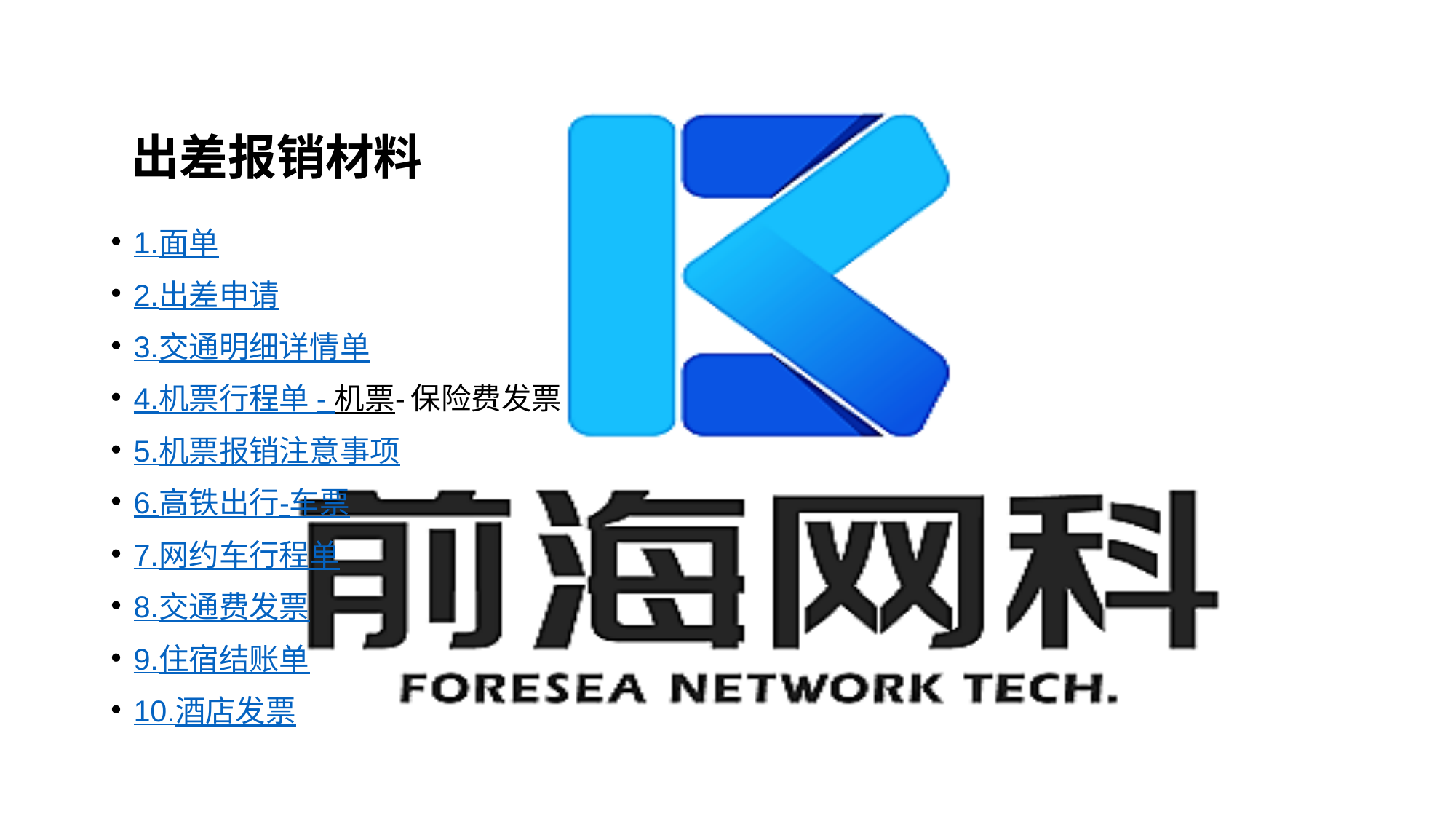

# 出差报销材料
1.面单
2.出差申请
3.交通明细详情单
4.机票行程单 - 机票-保险费发票
5.机票报销注意事项
6.高铁出行-车票
7.网约车行程单
8.交通费发票
9.住宿结账单
10.酒店发票